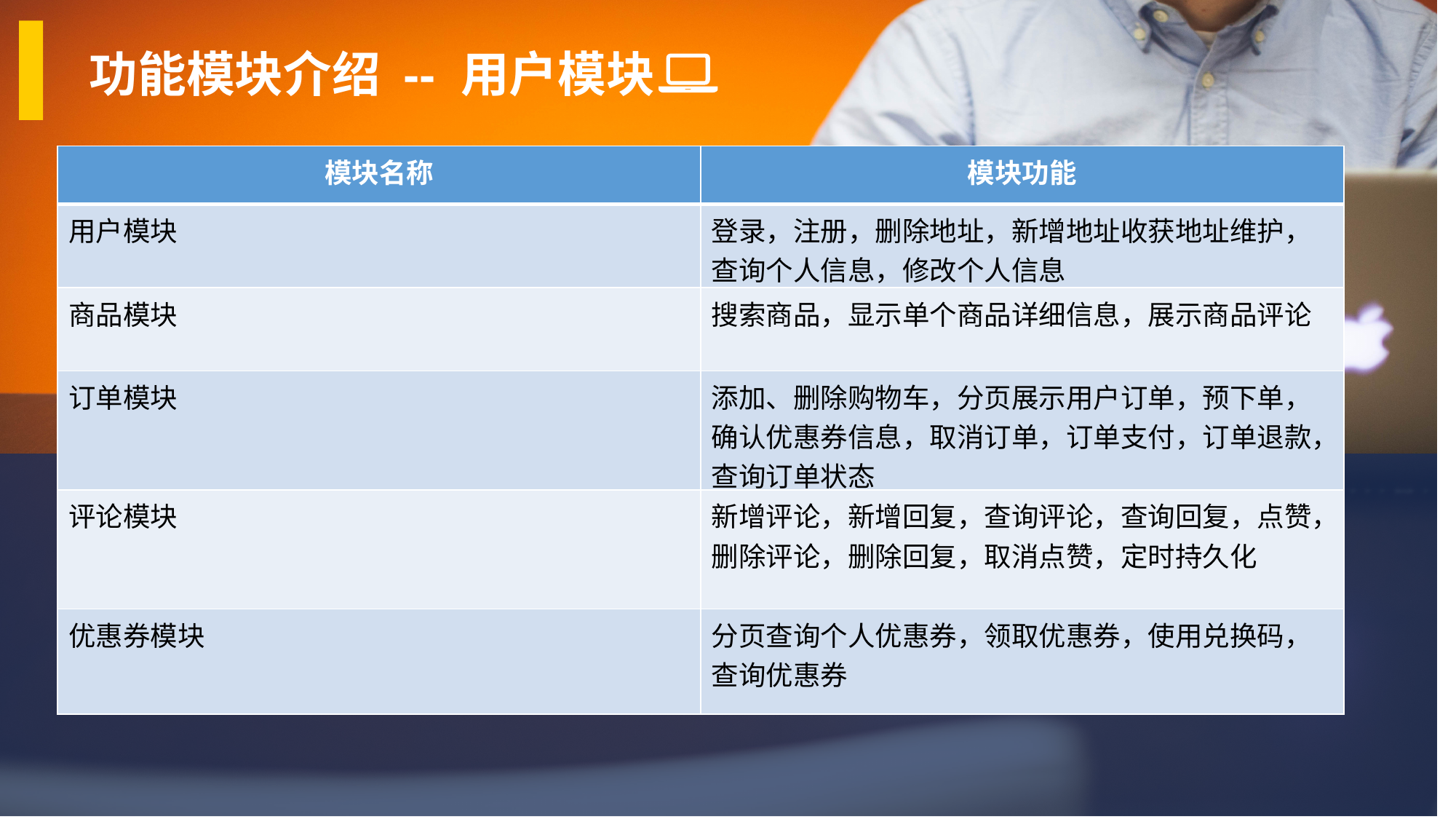

功能模块介绍 -- 用户模块

| 模块名称 | 模块功能 |
| --- | --- |
| 用户模块 | 登录，注册，删除地址，新增地址收获地址维护，查询个人信息，修改个人信息 |
| 商品模块 | 搜索商品，显示单个商品详细信息，展示商品评论 |
| 订单模块 | 添加、删除购物车，分页展示用户订单，预下单，确认优惠券信息，取消订单，订单支付，订单退款，查询订单状态 |
| 评论模块 | 新增评论，新增回复，查询评论，查询回复，点赞，删除评论，删除回复，取消点赞，定时持久化 |
| 优惠券模块 | 分页查询个人优惠券，领取优惠券，使用兑换码，查询优惠券 |